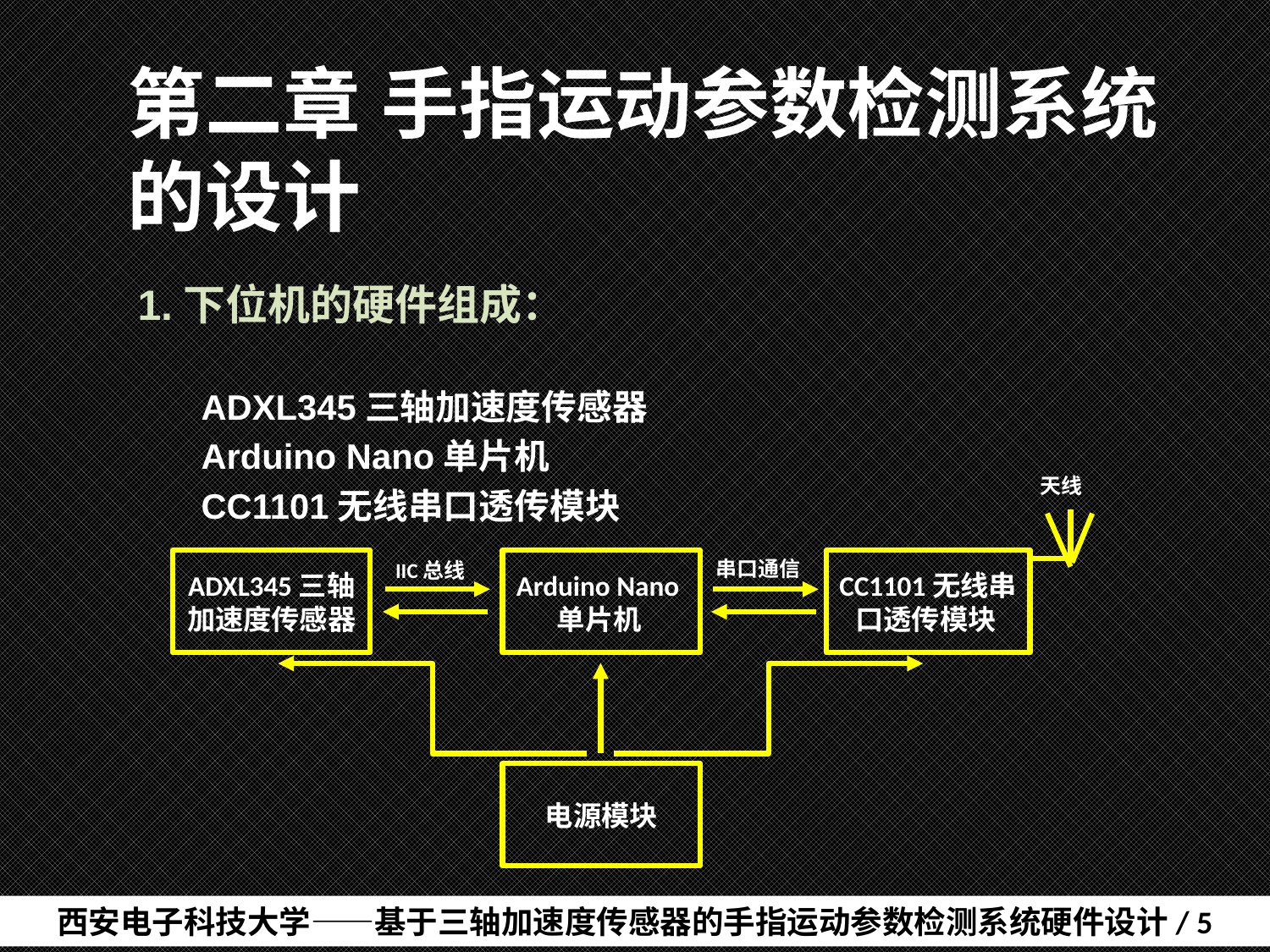

# 第二章	手指运动参数检测系统的设计
1.下位机的硬件组成：

ADXL345三轴加速度传感器
Arduino Nano单片机
CC1101无线串口透传模块
天线
ADXL345三轴加速度传感器
Arduino Nano单片机
CC1101无线串口透传模块
电源模块
串口通信
IIC总线
西安电子科技大学——基于三轴加速度传感器的手指运动参数检测系统硬件设计/ 5